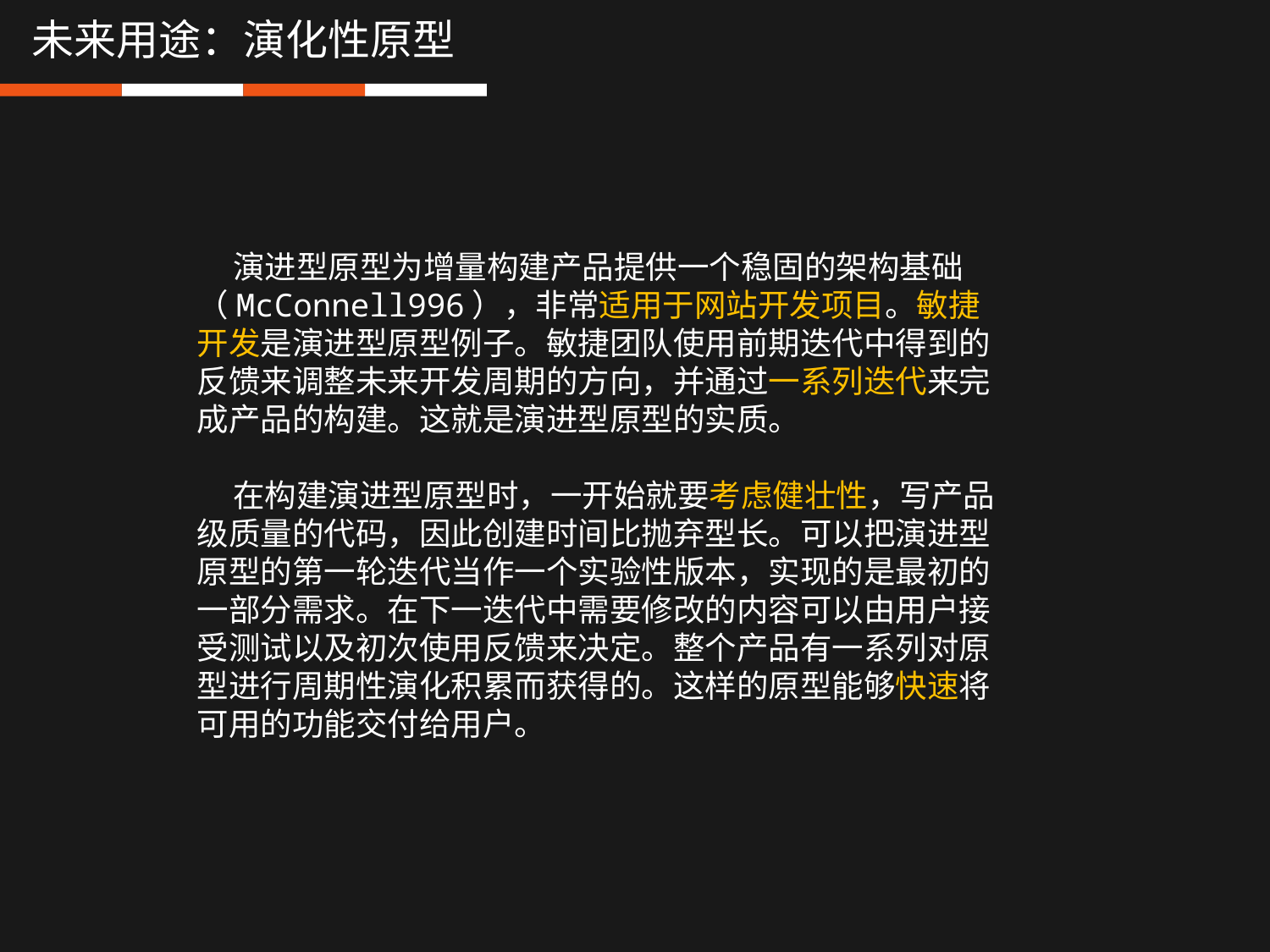

未来用途：演化性原型

    演进型原型为增量构建产品提供一个稳固的架构基础（McConnell996），非常适用于网站开发项目。敏捷开发是演进型原型例子。敏捷团队使用前期迭代中得到的反馈来调整未来开发周期的方向，并通过一系列迭代来完成产品的构建。这就是演进型原型的实质。

    在构建演进型原型时，一开始就要考虑健壮性，写产品级质量的代码，因此创建时间比抛弃型长。可以把演进型原型的第一轮迭代当作一个实验性版本，实现的是最初的一部分需求。在下一迭代中需要修改的内容可以由用户接受测试以及初次使用反馈来决定。整个产品有一系列对原型进行周期性演化积累而获得的。这样的原型能够快速将可用的功能交付给用户。